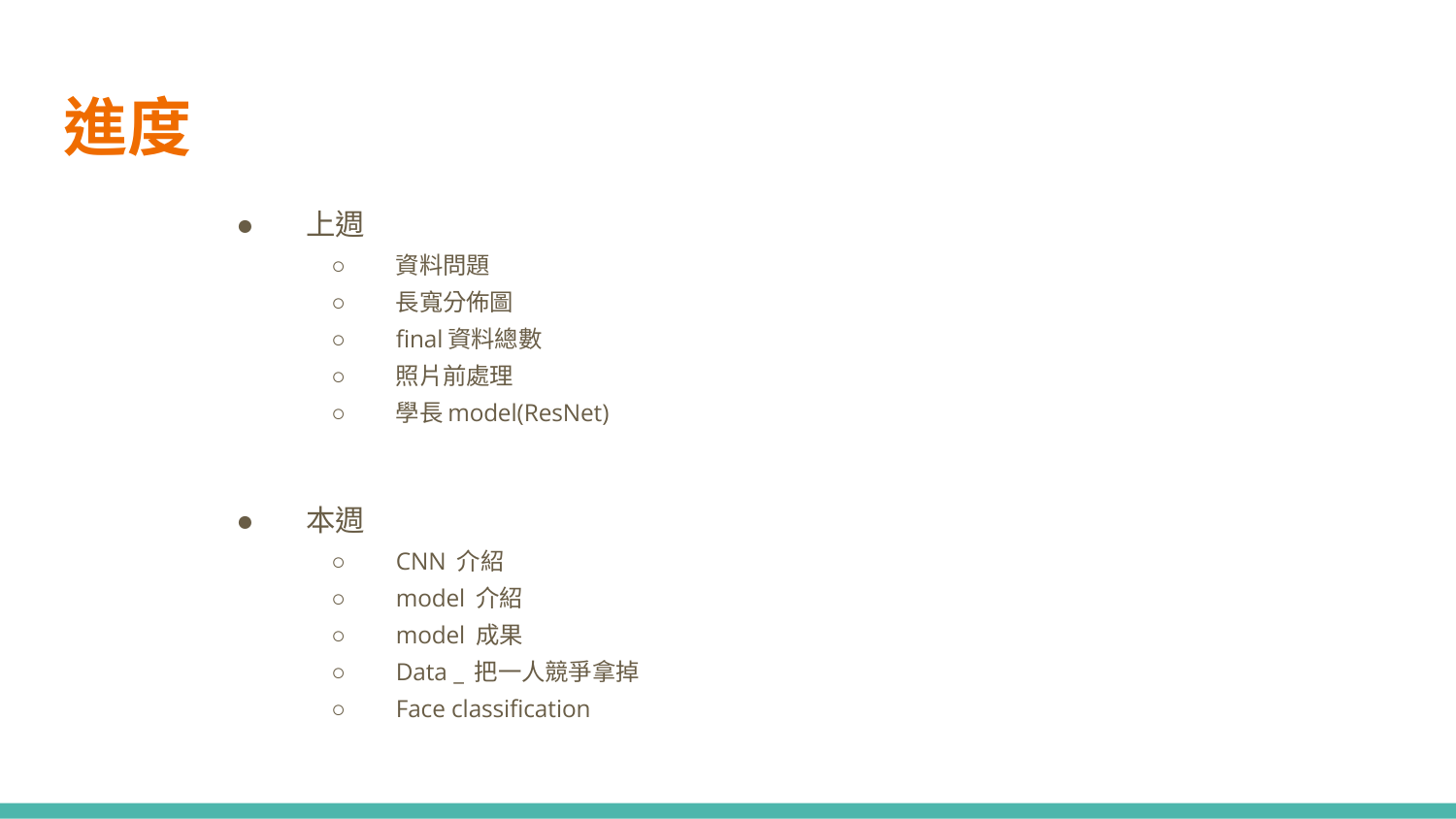

進度
上週
資料問題
長寬分佈圖
final資料總數
照片前處理
學長model(ResNet)

本週
CNN 介紹
model 介紹
model 成果
Data _ 把一人競爭拿掉
Face classification